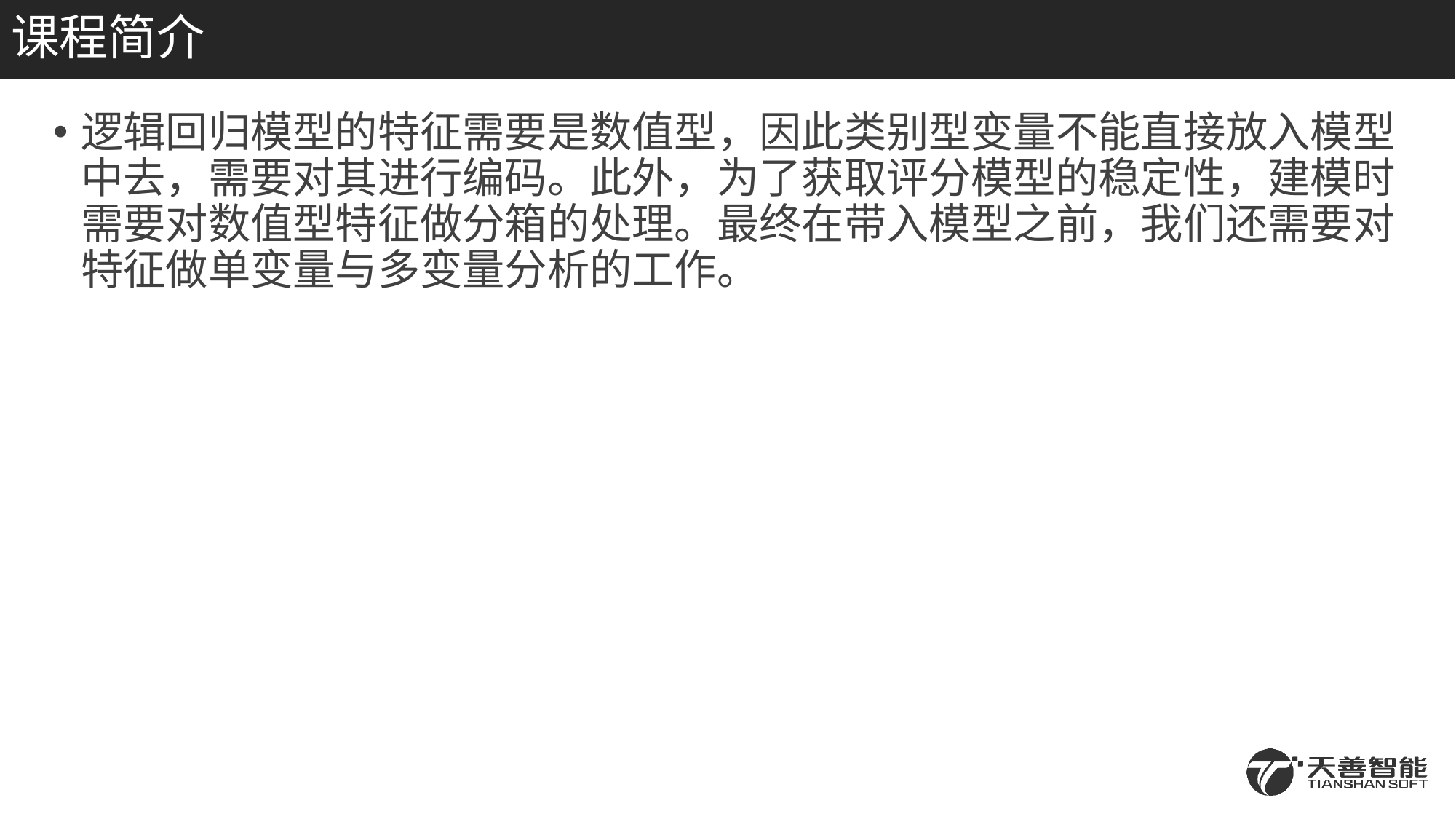

# 课程简介
逻辑回归模型的特征需要是数值型，因此类别型变量不能直接放入模型中去，需要对其进行编码。此外，为了获取评分模型的稳定性，建模时需要对数值型特征做分箱的处理。最终在带入模型之前，我们还需要对特征做单变量与多变量分析的工作。